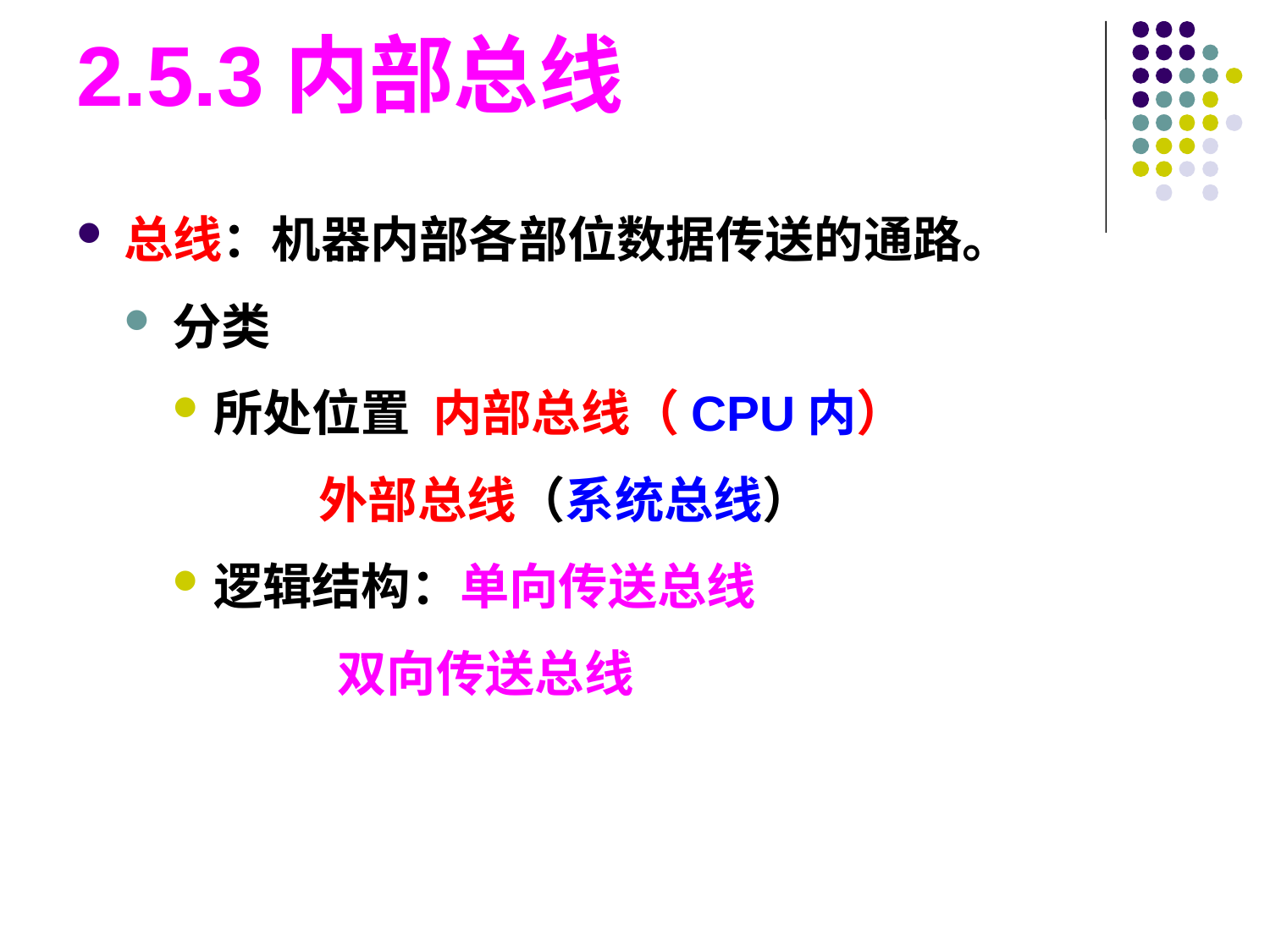

2.5.3内部总线
总线：机器内部各部位数据传送的通路。
分类
所处位置  内部总线（CPU内）
            外部总线（系统总线）
逻辑结构：单向传送总线
          双向传送总线
#
93